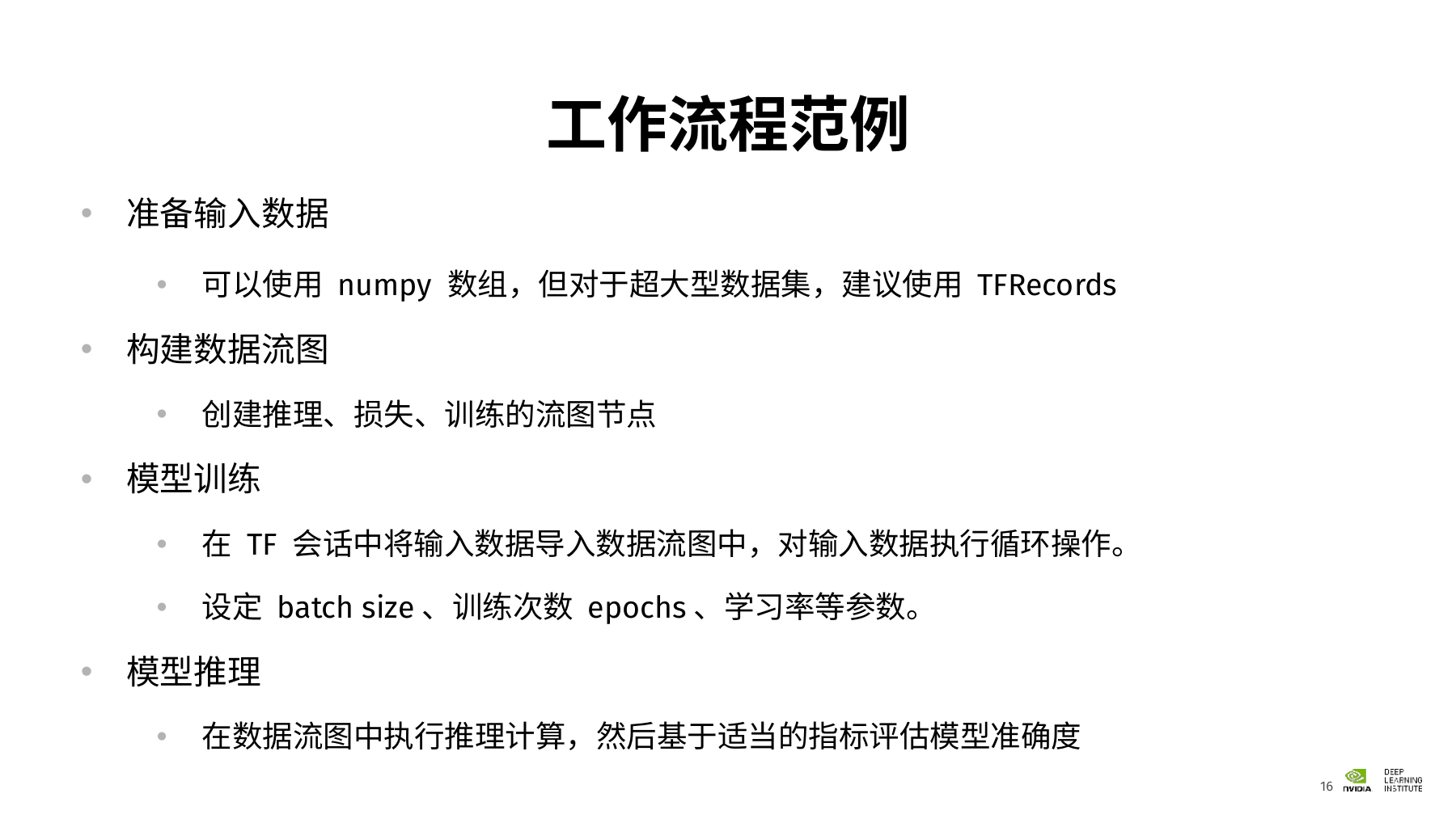

# 工作流程范例
准备输入数据

可以使用 numpy 数组，但对于超大型数据集，建议使用 TFRecords
构建数据流图
创建推理、损失、训练的流图节点
模型训练
在 TF 会话中将输入数据导入数据流图中，对输入数据执行循环操作。
设定 batch size、训练次数 epochs、学习率等参数。
模型推理
在数据流图中执行推理计算，然后基于适当的指标评估模型准确度